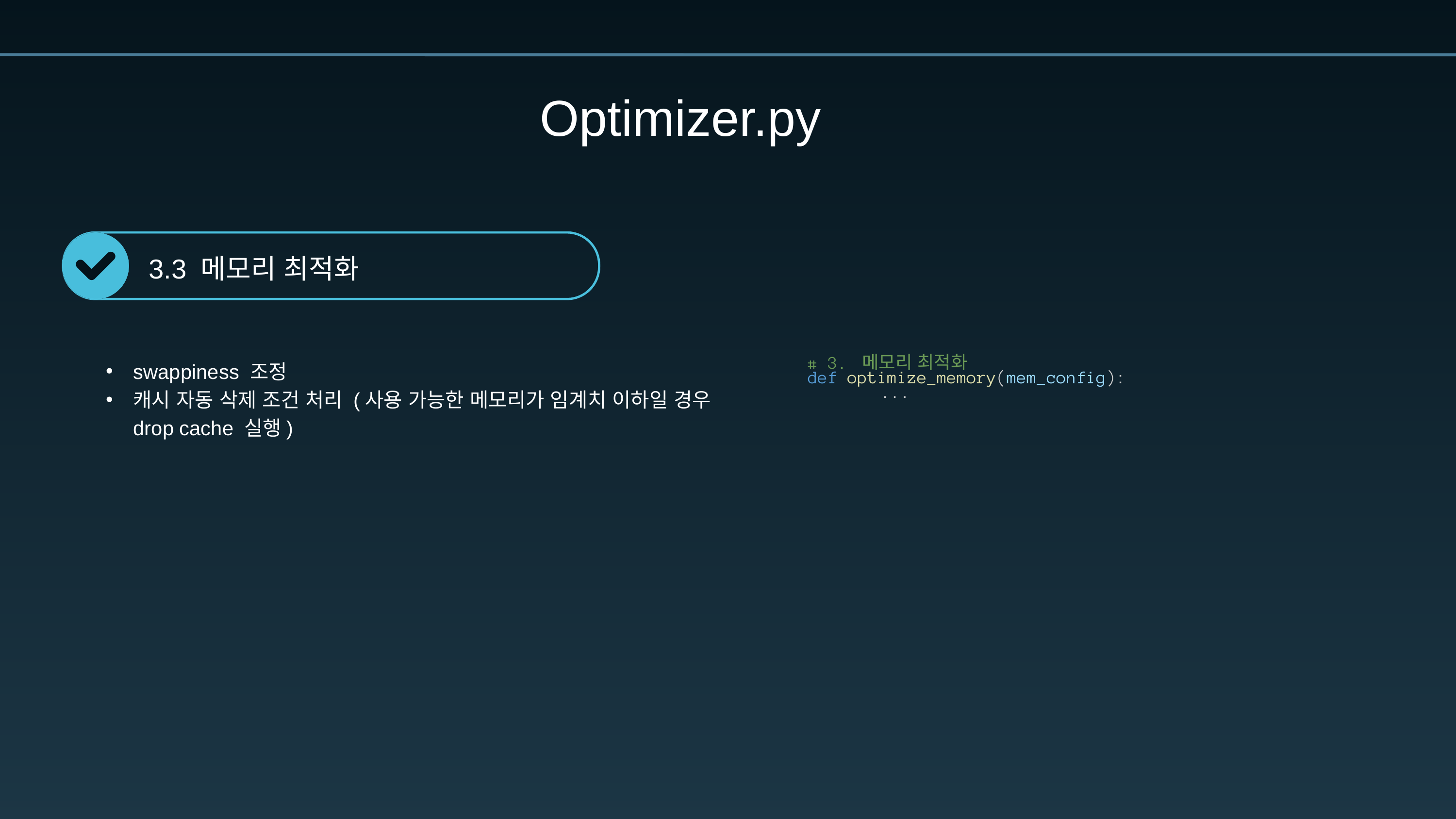

Optimizer.py

3.3 메모리 최적화
swappiness 조정
캐시 자동 삭제 조건 처리 (사용 가능한 메모리가 임계치 이하일 경우 drop cache 실행)
# 3. 메모리 최적화
def optimize_memory(mem_config):
	...